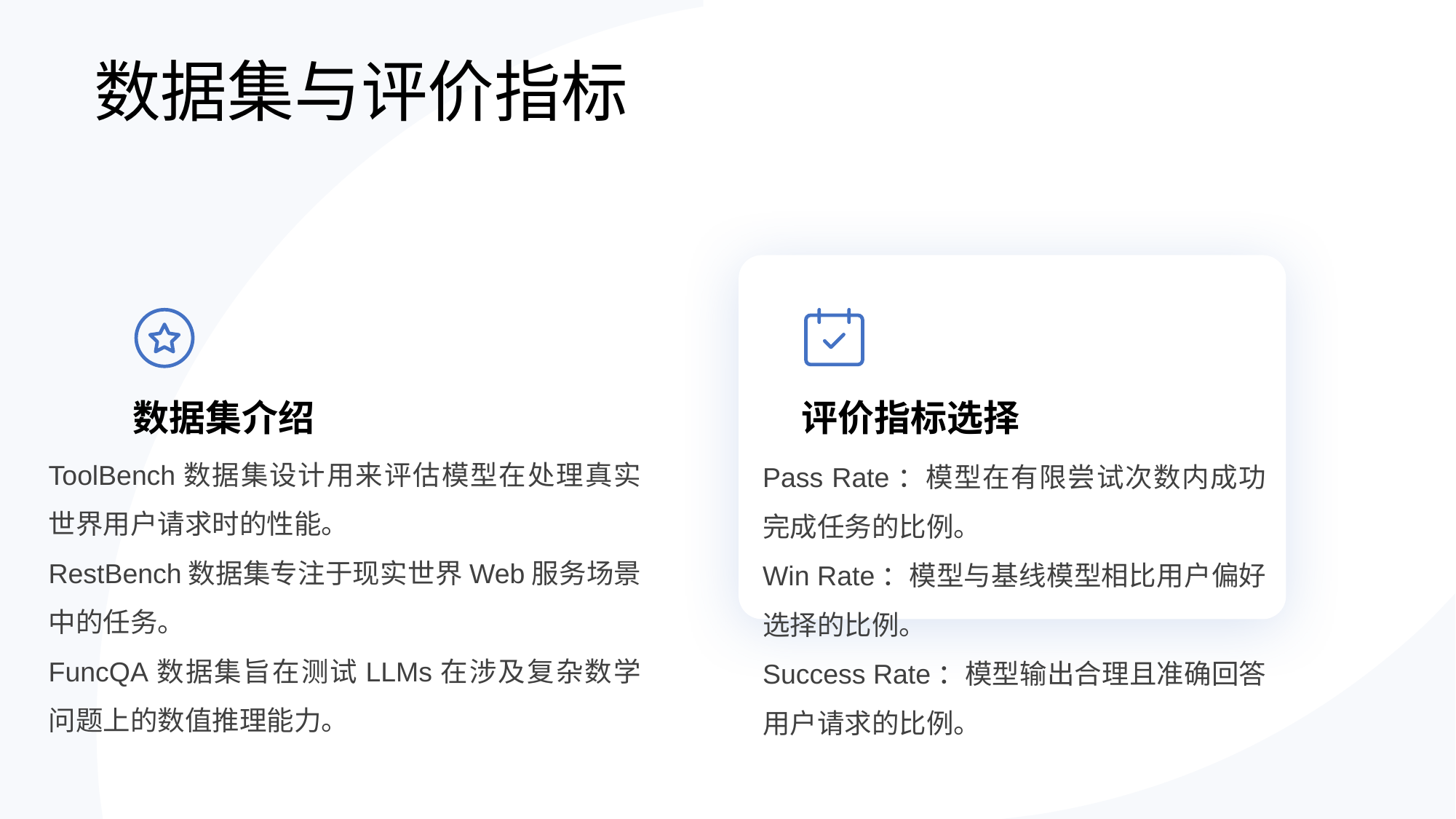

# 数据集与评价指标

数据集介绍
评价指标选择
ToolBench数据集设计用来评估模型在处理真实世界用户请求时的性能。
RestBench数据集专注于现实世界Web服务场景中的任务。
FuncQA数据集旨在测试LLMs在涉及复杂数学问题上的数值推理能力。
Pass Rate：模型在有限尝试次数内成功完成任务的比例。
Win Rate：模型与基线模型相比用户偏好选择的比例。
Success Rate：模型输出合理且准确回答用户请求的比例。